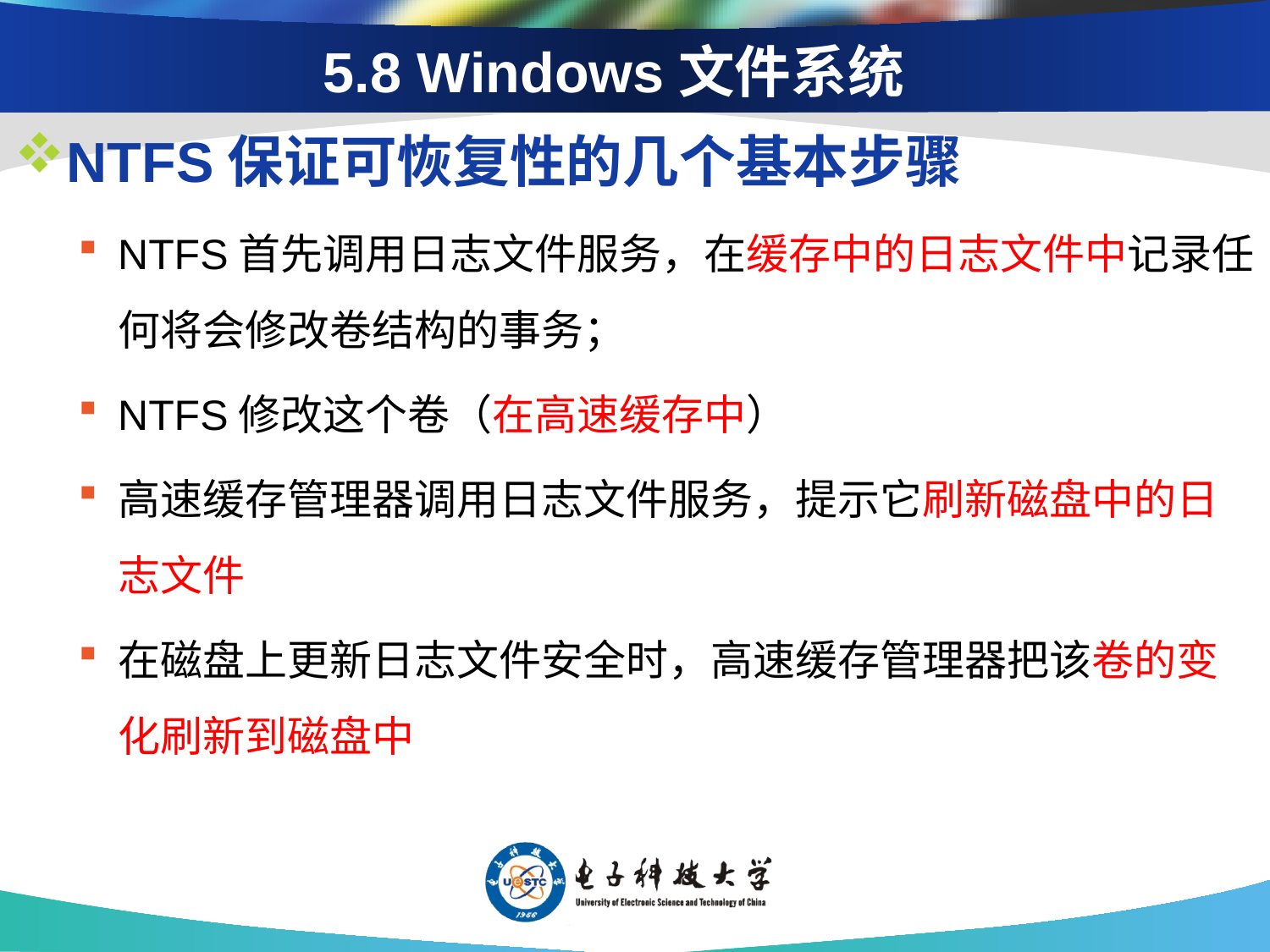

# 5.8 Windows文件系统
NTFS保证可恢复性的几个基本步骤
NTFS首先调用日志文件服务，在缓存中的日志文件中记录任何将会修改卷结构的事务；
NTFS修改这个卷（在高速缓存中）
高速缓存管理器调用日志文件服务，提示它刷新磁盘中的日志文件
在磁盘上更新日志文件安全时，高速缓存管理器把该卷的变化刷新到磁盘中